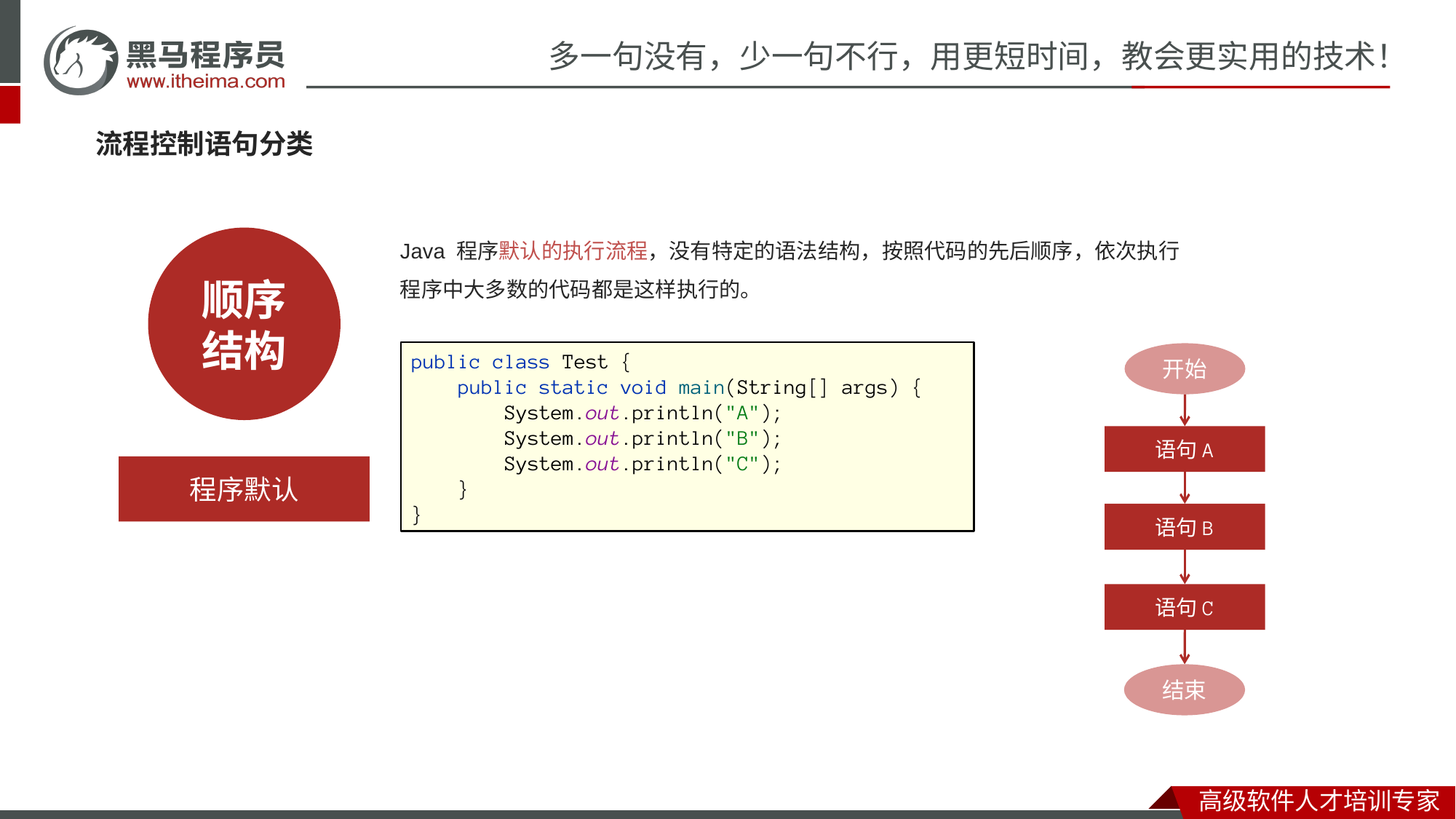

#
流程控制语句分类
Java 程序默认的执行流程，没有特定的语法结构，按照代码的先后顺序，依次执行
程序中大多数的代码都是这样执行的。

顺序结构
public class Test {
    public static void main(String[] args) {
        System.out.println("A");
        System.out.println("B");
        System.out.println("C");
    }
}
开始
语句A
程序默认
语句B
语句C
结束